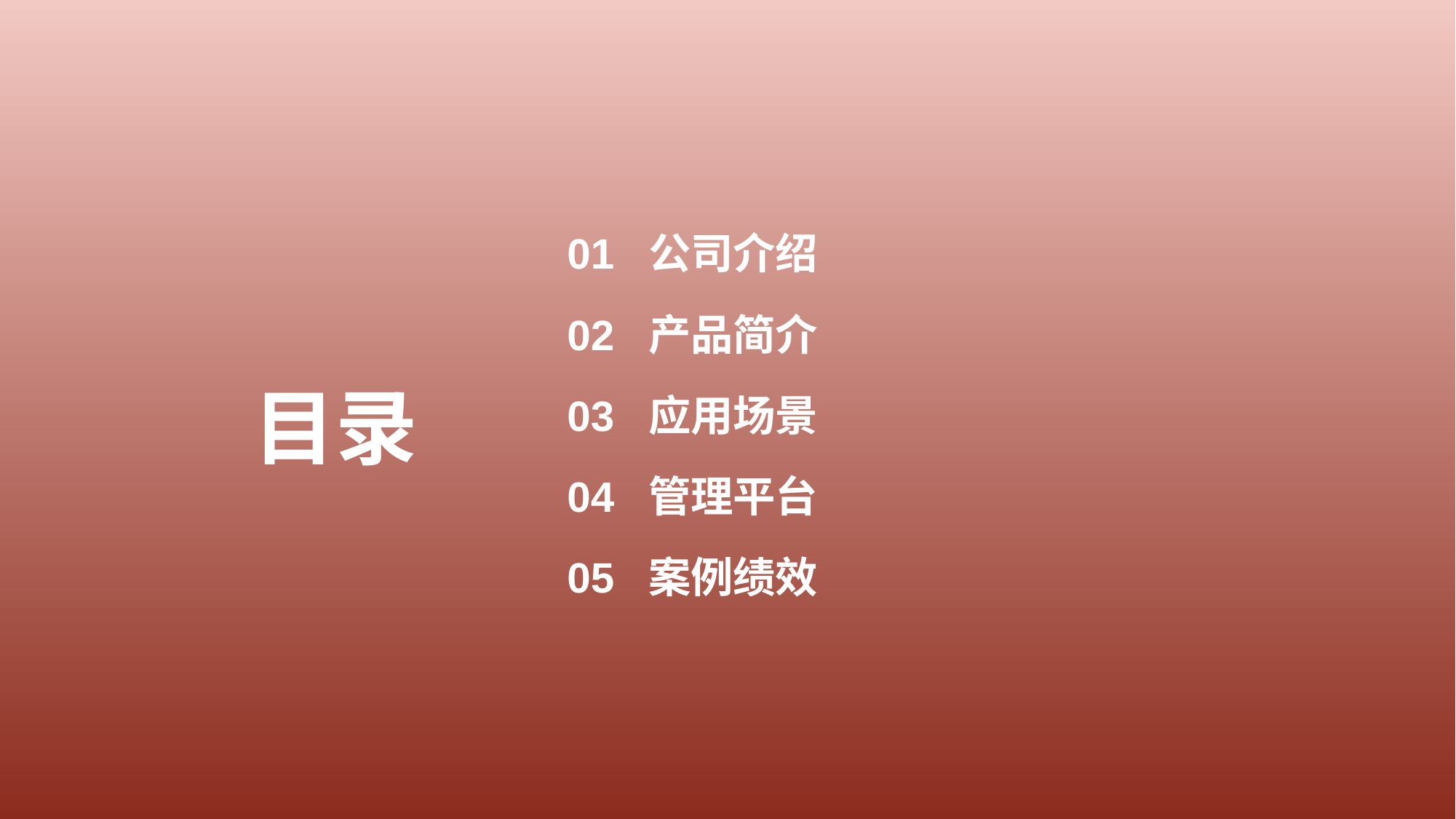

01  公司介绍
02  产品简介
03  应用场景
04  管理平台
05  案例绩效
目录